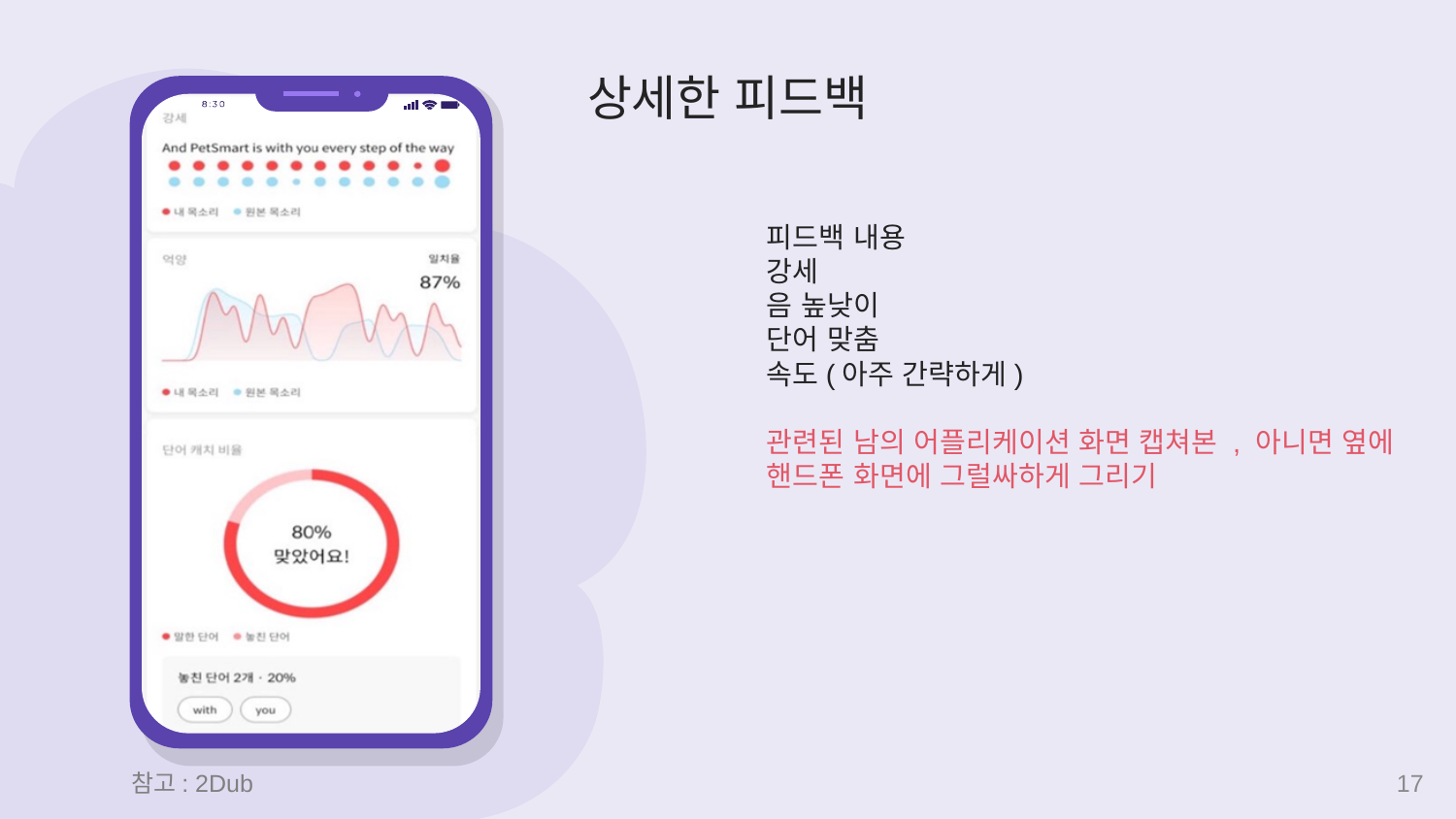

# 상세한 피드백

피드백 내용
강세
음 높낮이
단어 맞춤
속도(아주 간략하게)

관련된 남의 어플리케이션 화면 캡쳐본 , 아니면 옆에 핸드폰 화면에 그럴싸하게 그리기

참고: 2Dub
17